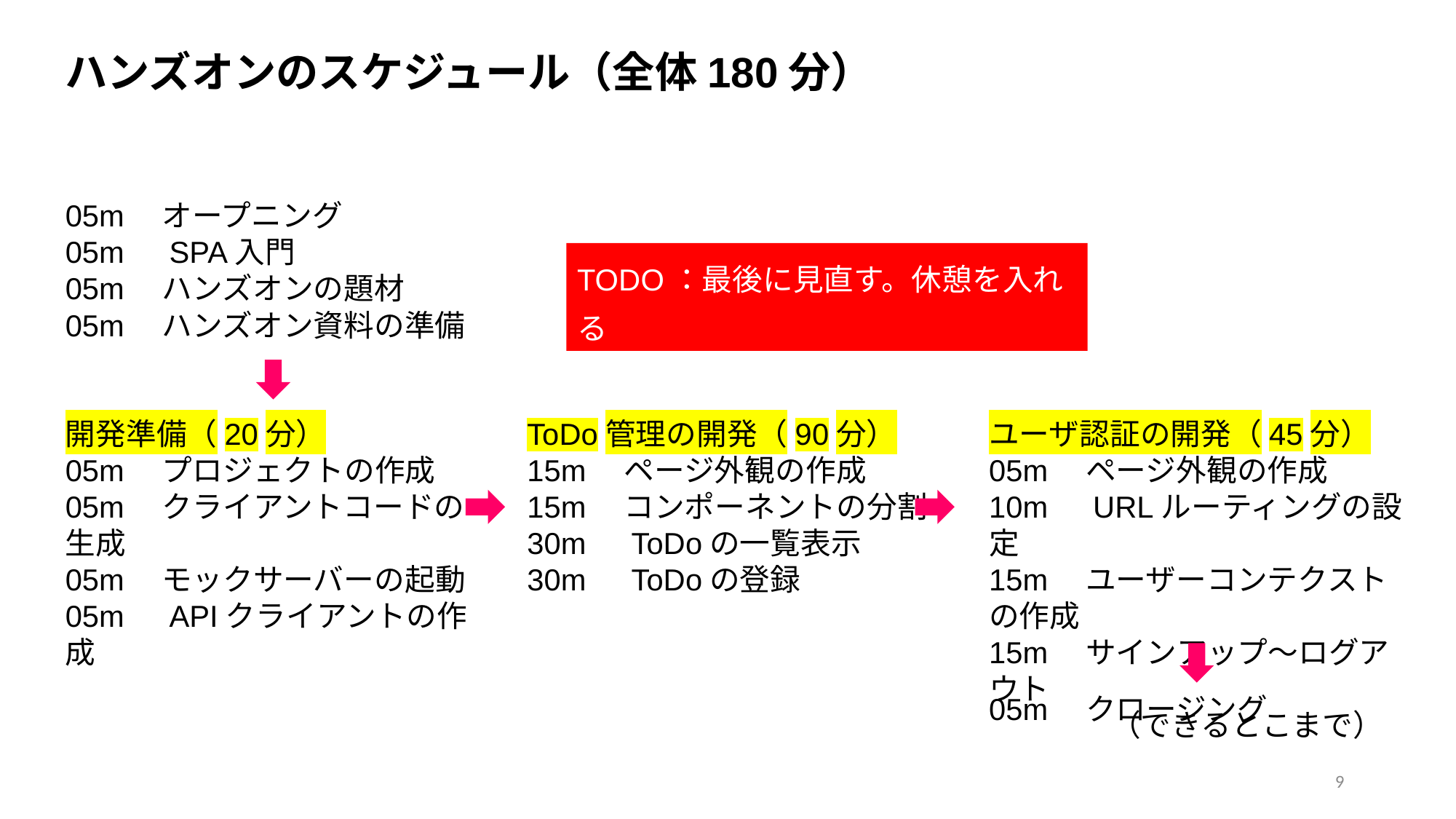

ハンズオンのスケジュール（全体180分）
05m　オープニング
05m　SPA入門
05m　ハンズオンの題材
05m　ハンズオン資料の準備
TODO：最後に見直す。休憩を入れる

開発準備（20分）
05m　プロジェクトの作成
05m　クライアントコードの生成
05m　モックサーバーの起動
05m　APIクライアントの作成
ToDo管理の開発（90分）
15m　ページ外観の作成
15m　コンポーネントの分割
30m　ToDoの一覧表示
30m　ToDoの登録
ユーザ認証の開発（45分）
05m　ページ外観の作成
10m　URLルーティングの設定
15m　ユーザーコンテクストの作成
15m　サインアップ～ログアウト
　　　　（できるとこまで）

05m　クロージング
9